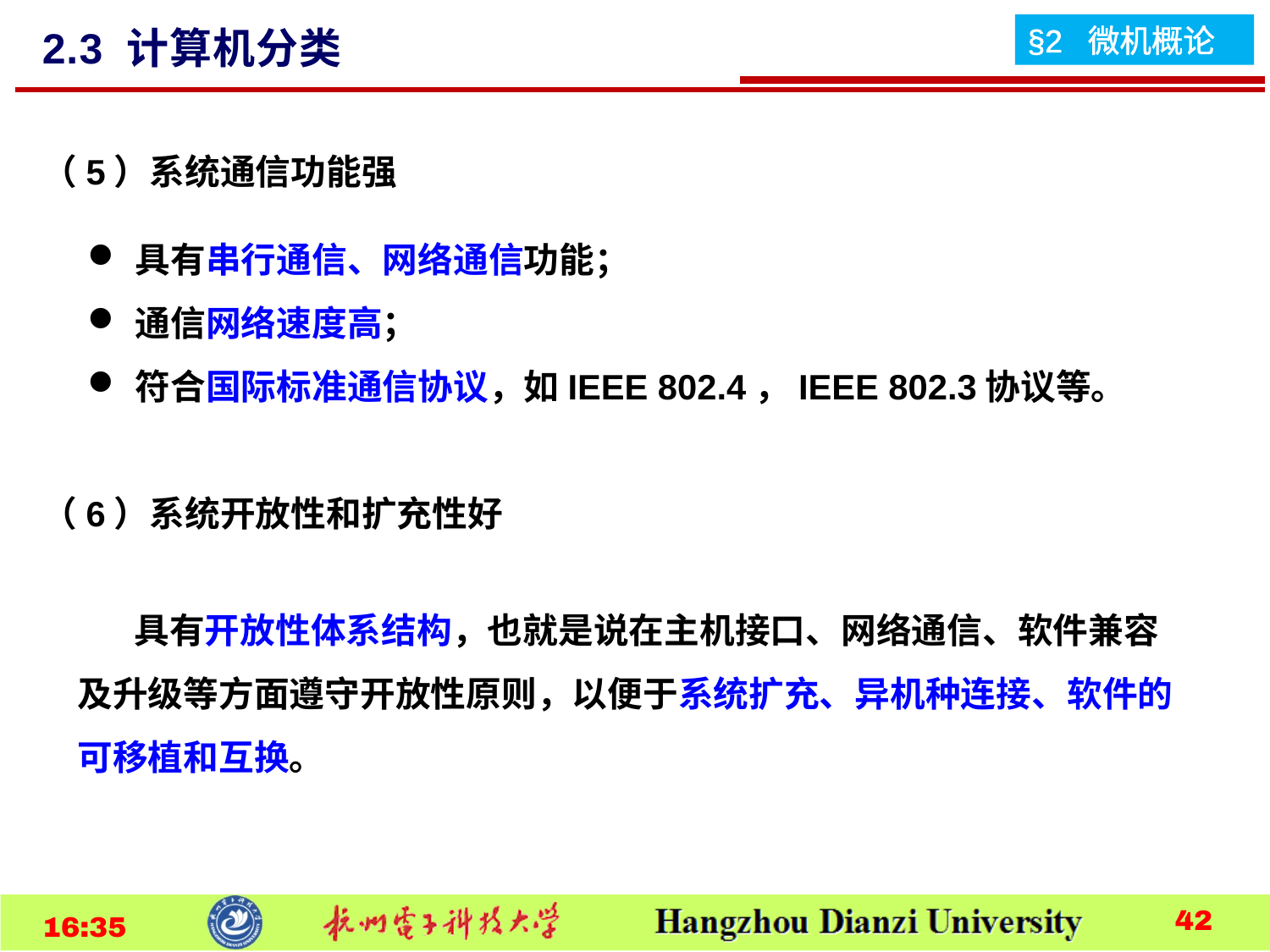

2.3 计算机分类
（5）系统通信功能强
具有串行通信、网络通信功能；
通信网络速度高；
符合国际标准通信协议，如IEEE 802.4，IEEE 802.3协议等。
（6）系统开放性和扩充性好
      具有开放性体系结构，也就是说在主机接口、网络通信、软件兼容及升级等方面遵守开放性原则，以便于系统扩充、异机种连接、软件的可移植和互换。